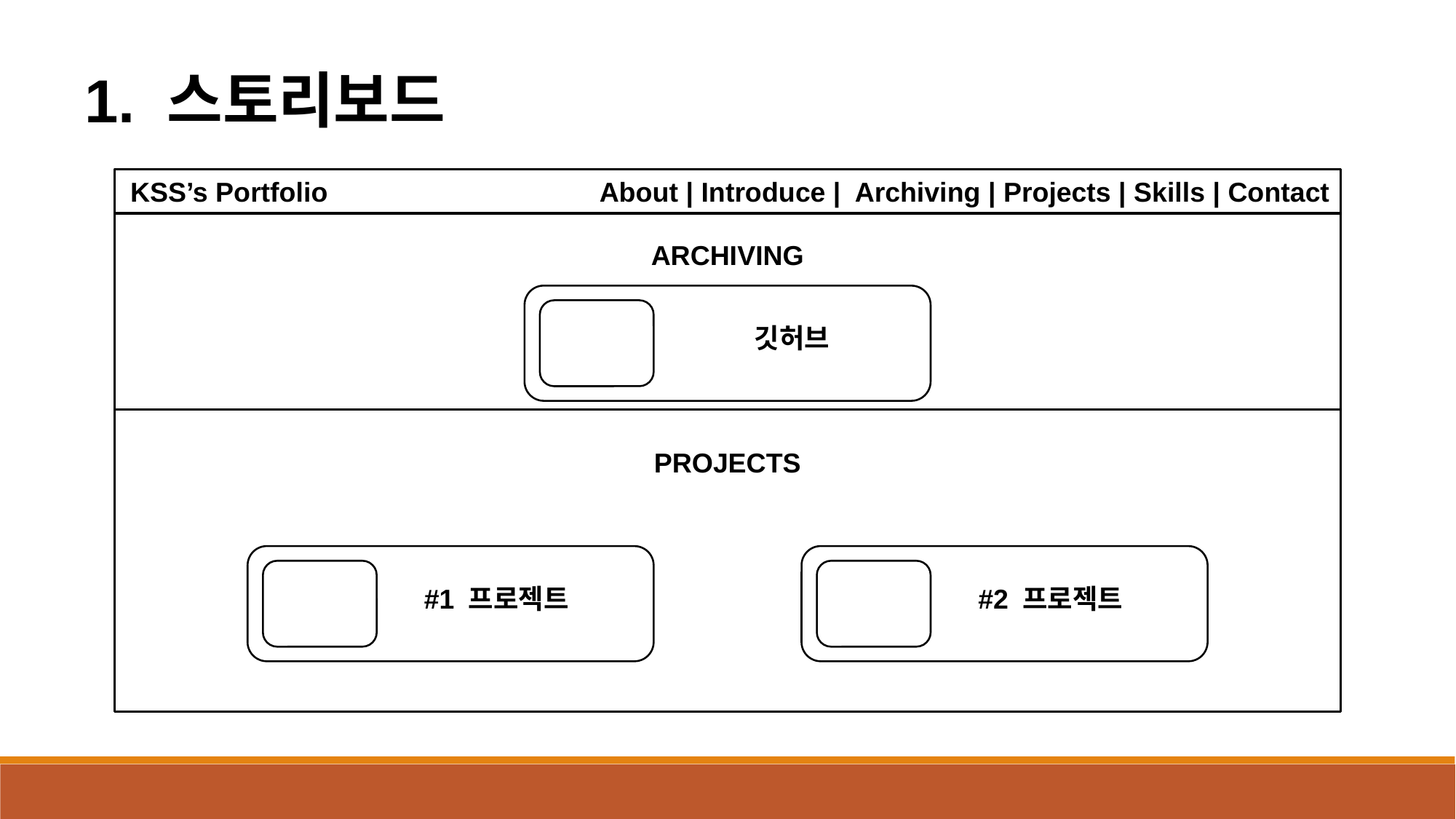

1. 스토리보드

KSS’s Portfolio
About | Introduce |  Archiving | Projects | Skills | Contact

ARCHIVING

깃허브
PROJECTS

#1 프로젝트

#2 프로젝트